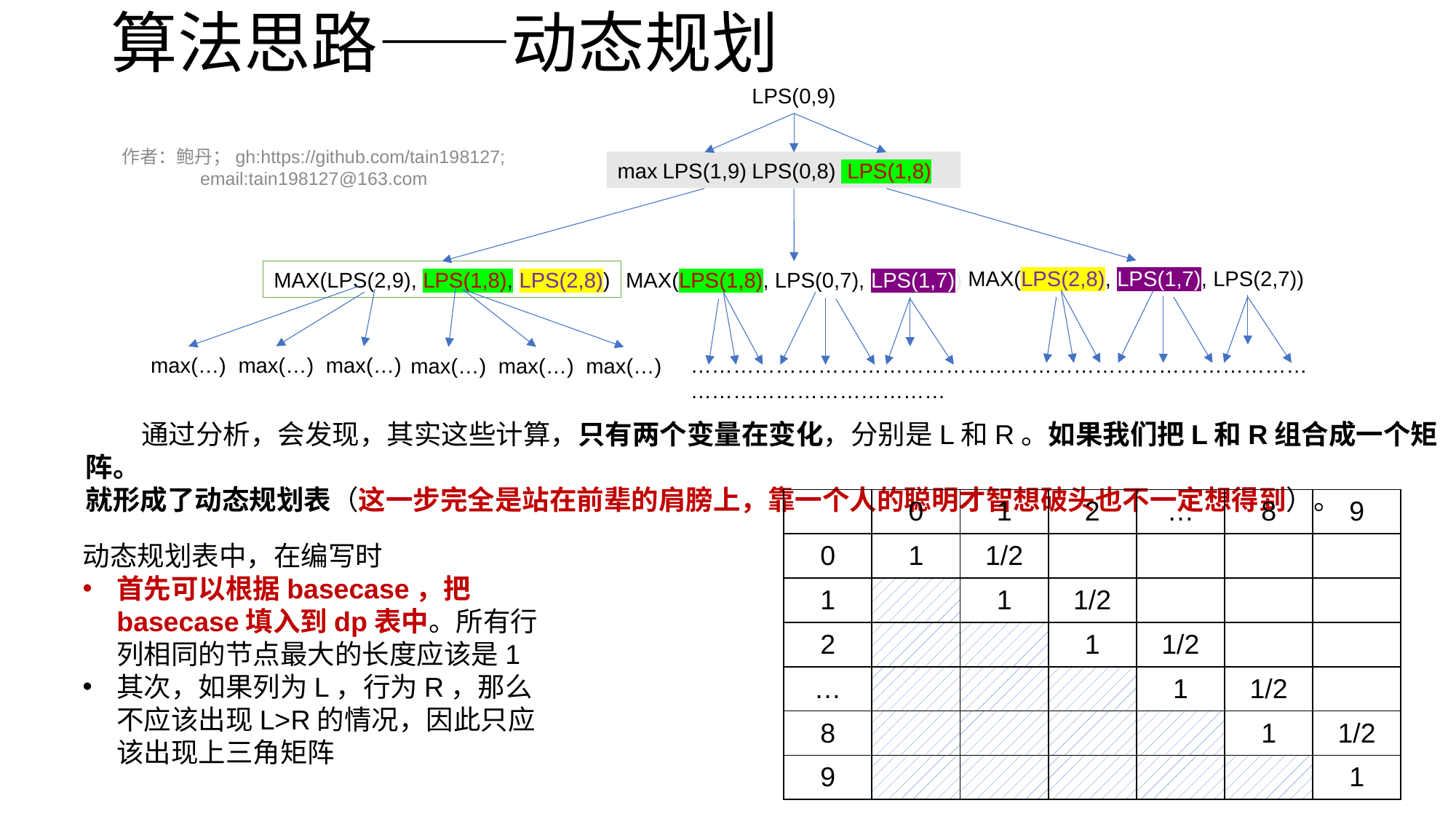

# 算法思路——动态规划
LPS(0,9)
max
LPS(1,9)
LPS(0,8)
 LPS(1,8)
作者：鲍丹；gh:https://github.com/tain198127; email:tain198127@163.com
MAX(LPS(2,8), LPS(1,7), LPS(2,7))
MAX(LPS(2,9), LPS(1,8), LPS(2,8))
MAX(LPS(1,8), LPS(0,7), LPS(1,7))
……………………………………………………………………………………………………………
max(…)
max(…)
max(…)
max(…)
max(…)
max(…)
        通过分析，会发现，其实这些计算，只有两个变量在变化，分别是L和R。如果我们把L和R组合成一个矩阵。
就形成了动态规划表（这一步完全是站在前辈的肩膀上，靠一个人的聪明才智想破头也不一定想得到）。
|  | 0 | 1 | 2 | … | 8 | 9 |
| --- | --- | --- | --- | --- | --- | --- |
| 0 | 1 | 1/2 |  |  |  |  |
| 1 |  | 1 | 1/2 |  |  |  |
| 2 |  |  | 1 | 1/2 |  |  |
| … |  |  |  | 1 | 1/2 |  |
| 8 |  |  |  |  | 1 | 1/2 |
| 9 |  |  |  |  |  | 1 |
动态规划表中，在编写时
首先可以根据basecase，把basecase填入到dp表中。所有行列相同的节点最大的长度应该是1
其次，如果列为L，行为R，那么不应该出现L>R的情况，因此只应该出现上三角矩阵